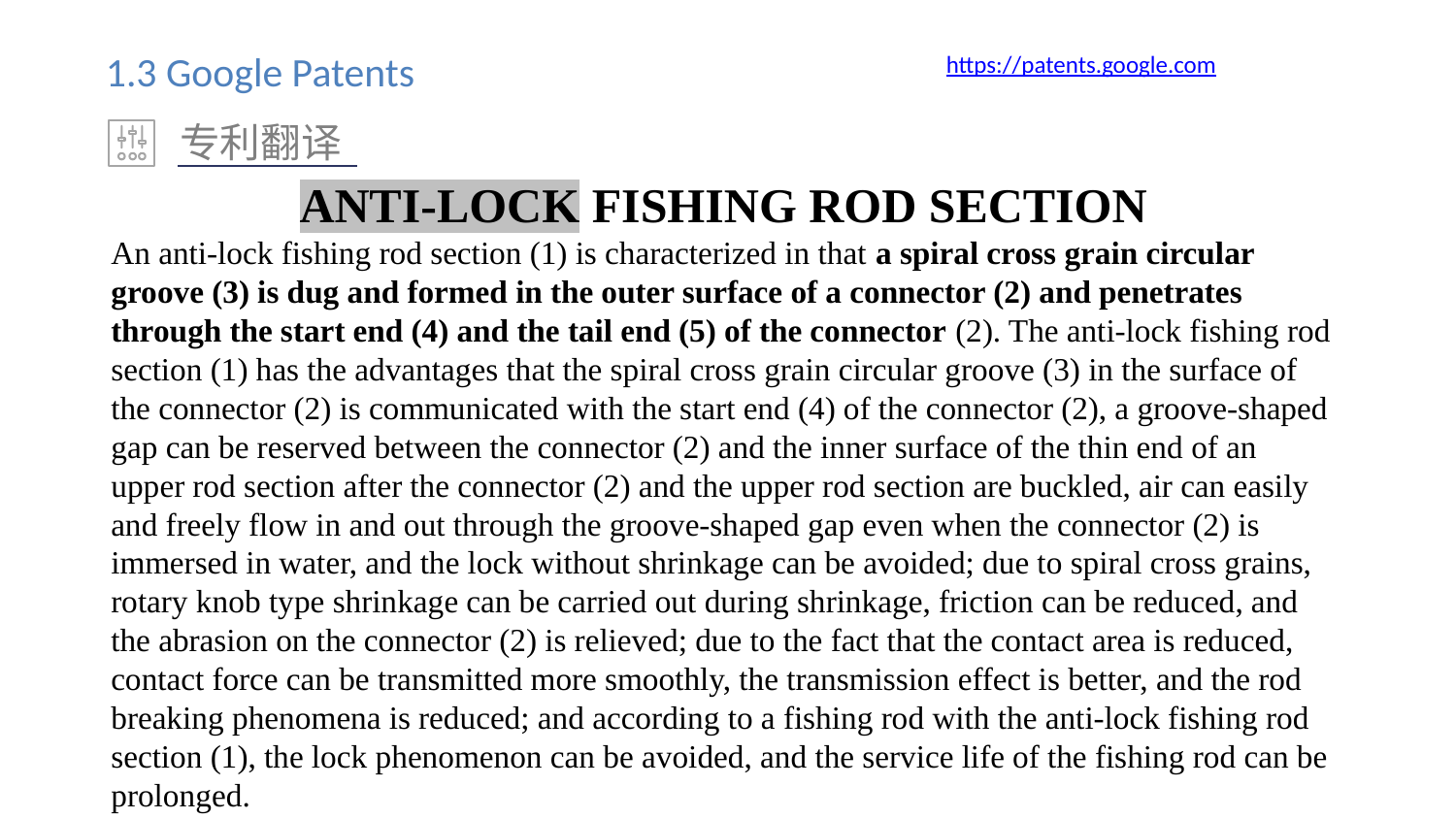

1.3 Google Patents
https://patents.google.com

专利翻译

ANTI-LOCK FISHING ROD SECTION
An anti-lock fishing rod section (1) is characterized in that a spiral cross grain circular groove (3) is dug and formed in the outer surface of a connector (2) and penetrates through the start end (4) and the tail end (5) of the connector (2). The anti-lock fishing rod section (1) has the advantages that the spiral cross grain circular groove (3) in the surface of the connector (2) is communicated with the start end (4) of the connector (2), a groove-shaped gap can be reserved between the connector (2) and the inner surface of the thin end of an upper rod section after the connector (2) and the upper rod section are buckled, air can easily and freely flow in and out through the groove-shaped gap even when the connector (2) is immersed in water, and the lock without shrinkage can be avoided; due to spiral cross grains, rotary knob type shrinkage can be carried out during shrinkage, friction can be reduced, and the abrasion on the connector (2) is relieved; due to the fact that the contact area is reduced, contact force can be transmitted more smoothly, the transmission effect is better, and the rod breaking phenomena is reduced; and according to a fishing rod with the anti-lock fishing rod section (1), the lock phenomenon can be avoided, and the service life of the fishing rod can be prolonged.
。